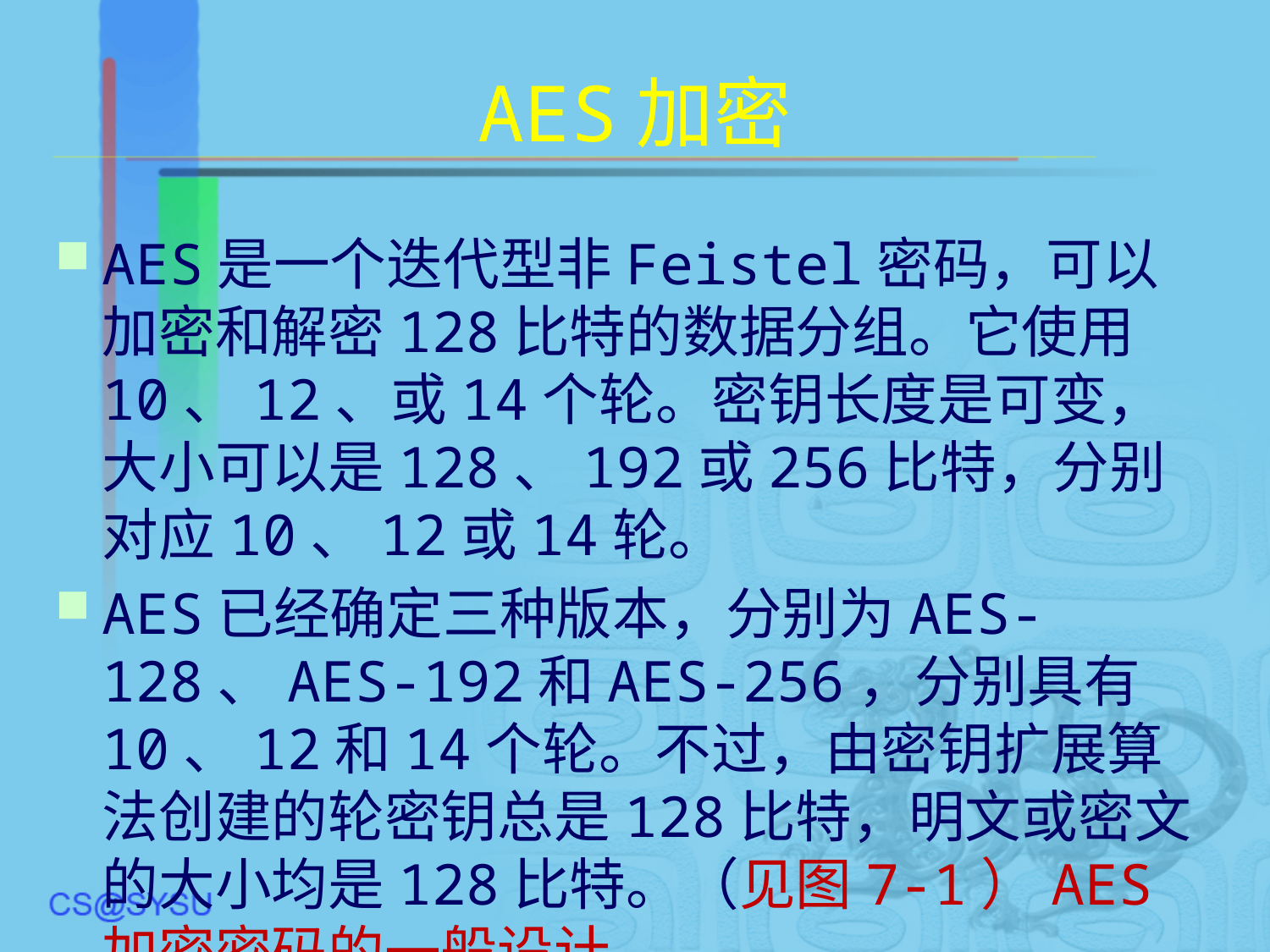

# AES加密
AES是一个迭代型非Feistel密码，可以加密和解密128比特的数据分组。它使用10、12、或14个轮。密钥长度是可变，大小可以是128、192或256比特，分别对应10、12或14轮。
AES已经确定三种版本，分别为AES-128、AES-192和AES-256，分别具有10、12和14个轮。不过，由密钥扩展算法创建的轮密钥总是128比特，明文或密文的大小均是128比特。（见图7-1）AES加密密码的一般设计